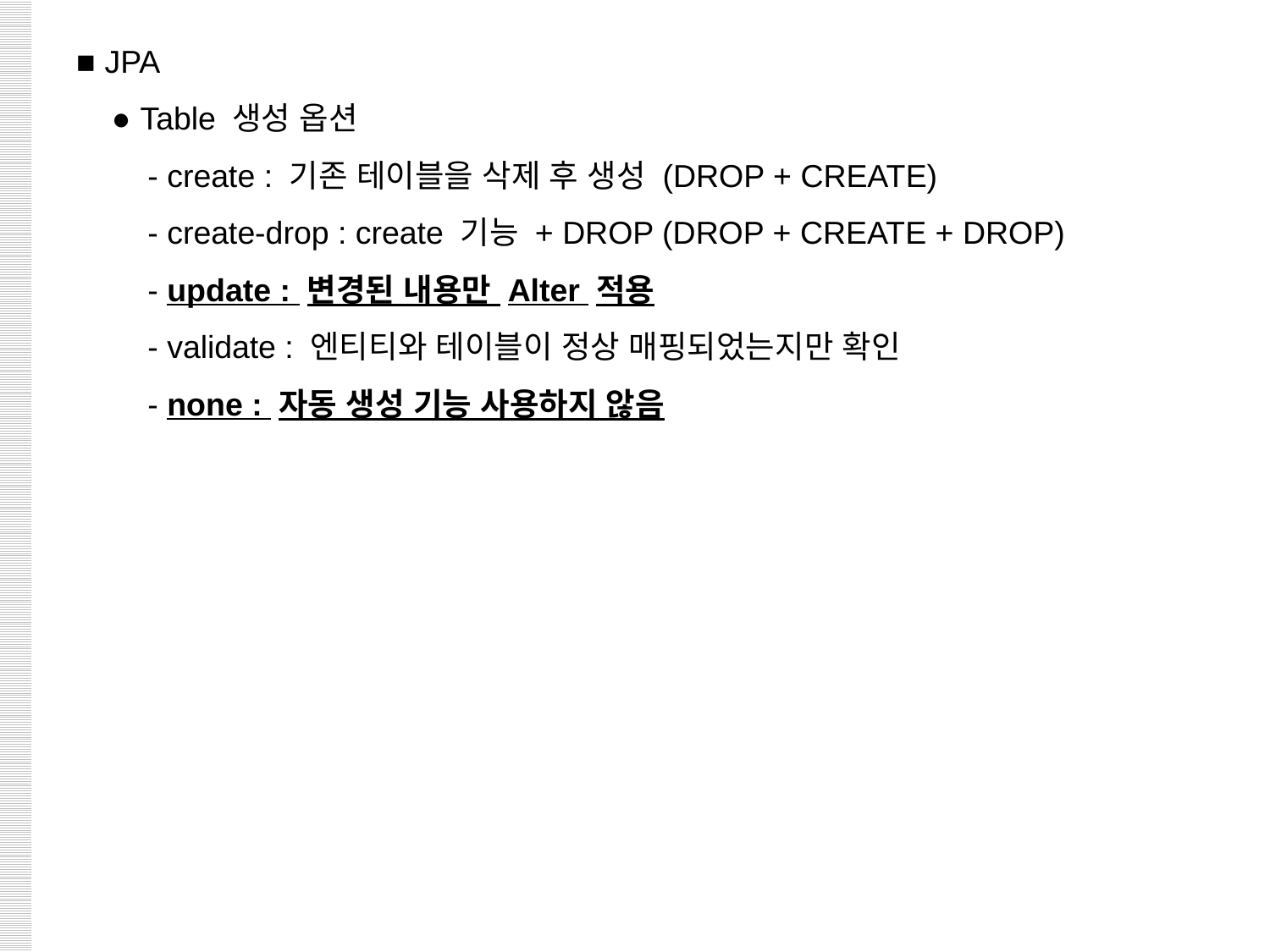

■ JPA
    ● Table 생성 옵션
        - create : 기존 테이블을 삭제 후 생성 (DROP + CREATE)
        - create-drop : create 기능 + DROP (DROP + CREATE + DROP)
        - update : 변경된 내용만 Alter 적용
        - validate : 엔티티와 테이블이 정상 매핑되었는지만 확인
        - none : 자동 생성 기능 사용하지 않음